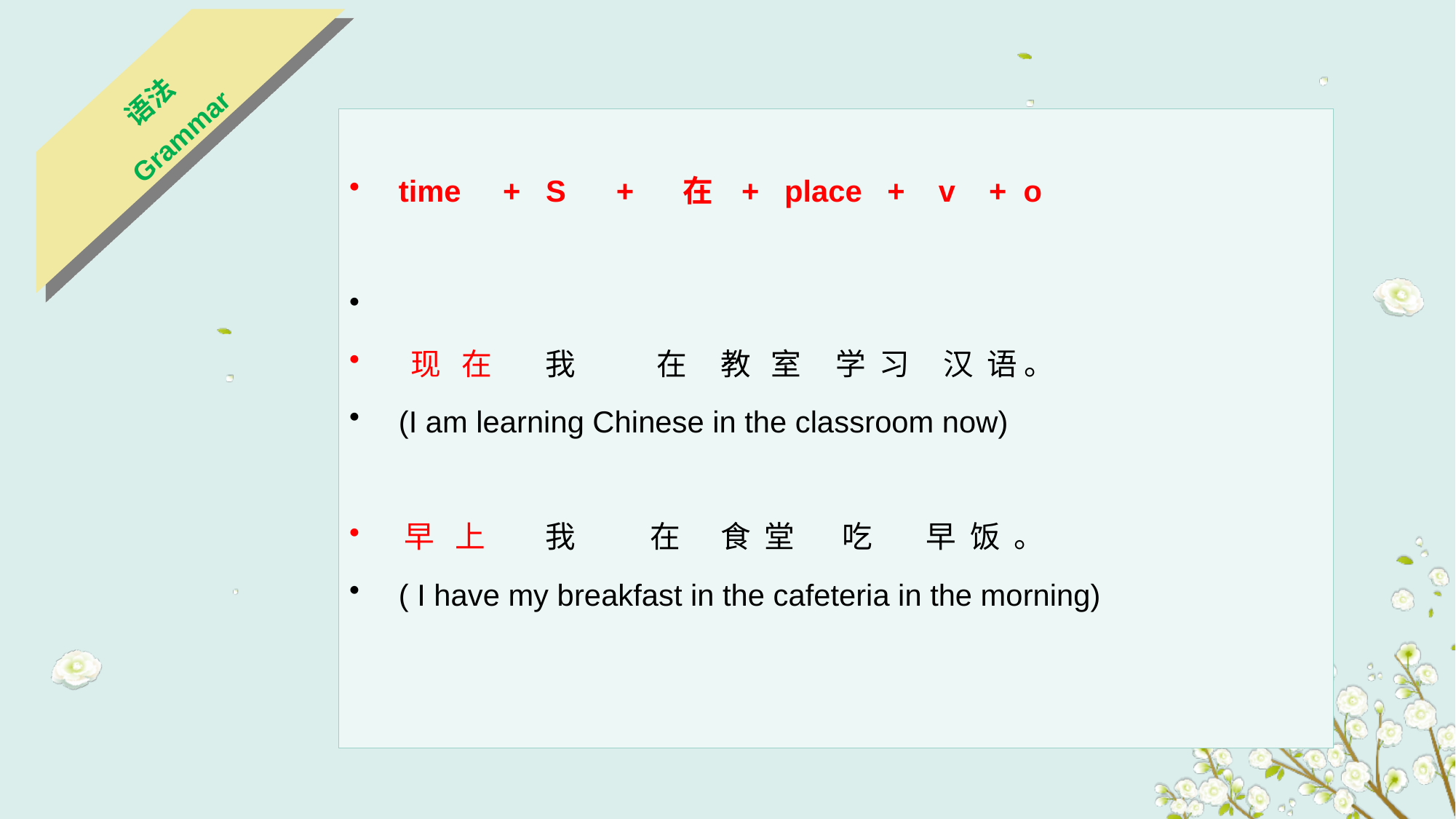

语法
Grammar

 time     +   S      +     在   +   place   +    v    +  o

  现   在        我            在     教   室     学  习     汉  语 。
 (I am learning Chinese in the classroom now)

 早   上         我           在      食  堂       吃        早  饭  。
 ( I have my breakfast in the cafeteria in the morning)